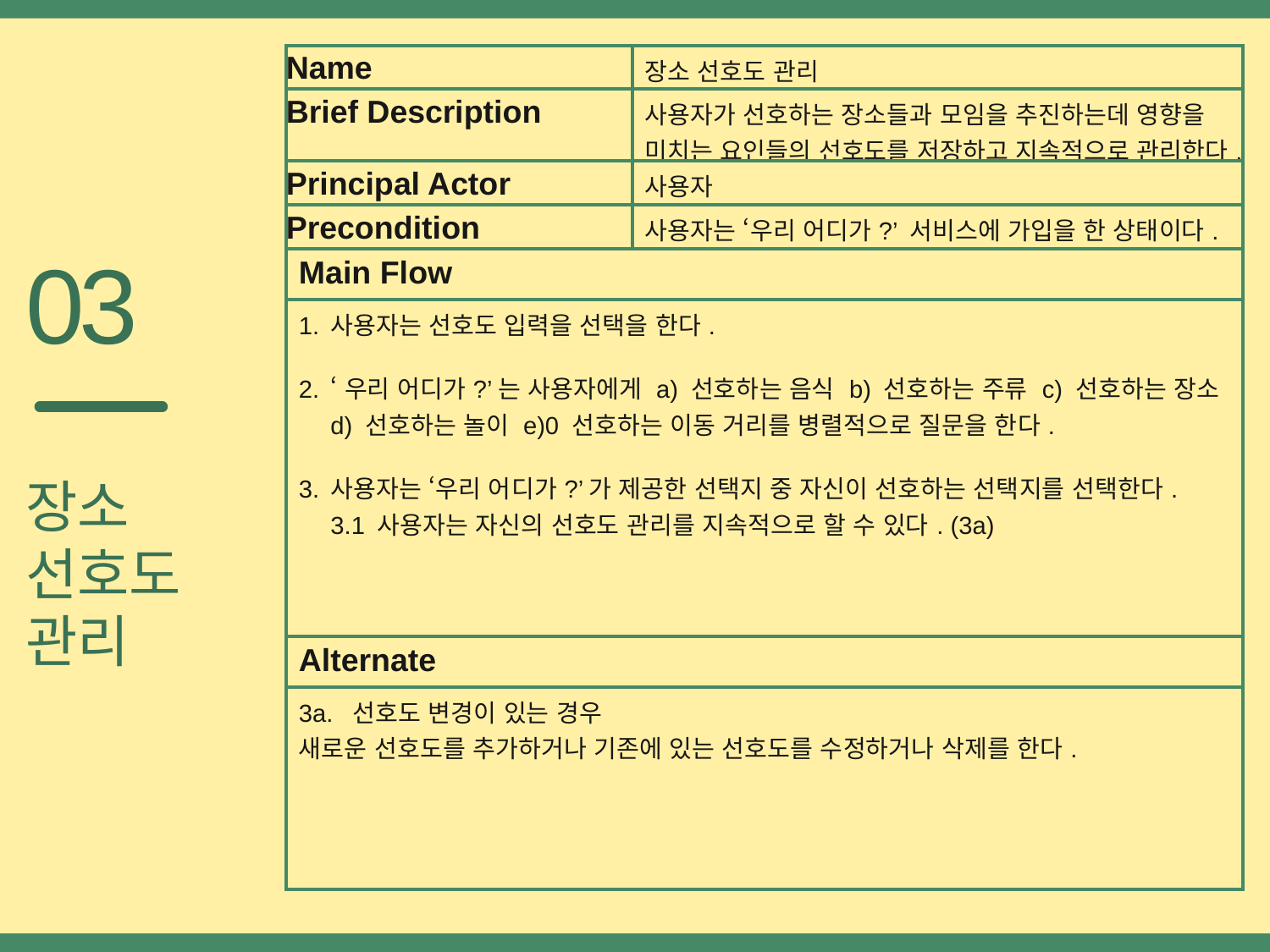

| Name | 장소 선호도 관리 |
| --- | --- |
| Brief Description | 사용자가 선호하는 장소들과 모임을 추진하는데 영향을 미치는 요인들의 선호도를 저장하고 지속적으로 관리한다. |
| Principal Actor | 사용자 |
| Precondition | 사용자는 ‘우리 어디가?’ 서비스에 가입을 한 상태이다. |
| Main Flow |  |
| 사용자는 선호도 입력을 선택을 한다. ‘우리 어디가?’는 사용자에게 a) 선호하는 음식 b) 선호하는 주류 c) 선호하는 장소 d) 선호하는 놀이 e)0 선호하는 이동 거리를 병렬적으로 질문을 한다. 사용자는 ‘우리 어디가?’가 제공한 선택지 중 자신이 선호하는 선택지를 선택한다. 3.1 사용자는 자신의 선호도 관리를 지속적으로 할 수 있다. (3a) |  |
| Alternate |  |
| 3a. 선호도 변경이 있는 경우 새로운 선호도를 추가하거나 기존에 있는 선호도를 수정하거나 삭제를 한다. |  |
03
장소
선호도
관리